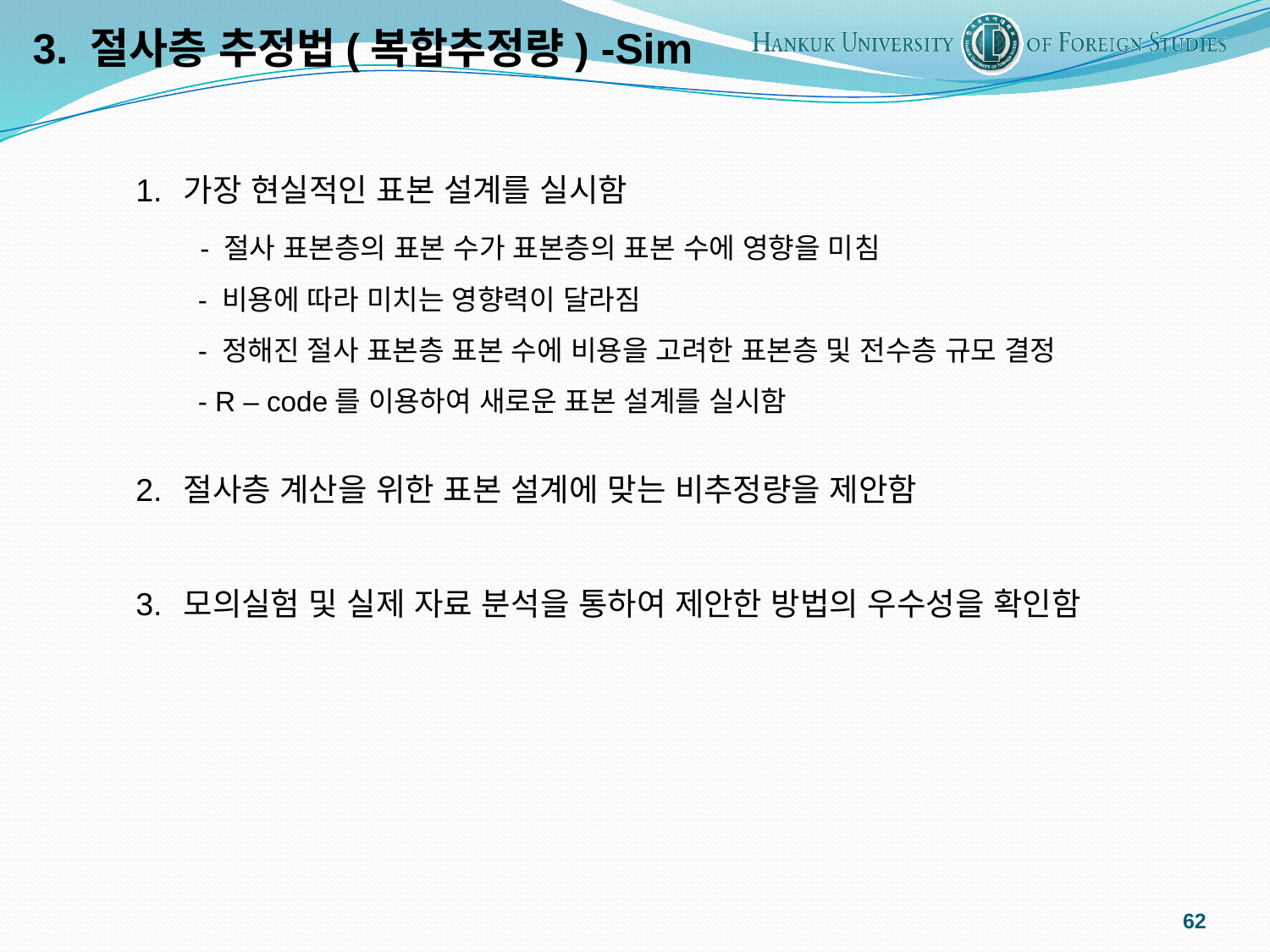

3. 절사층 추정법(복합추정량) -Sim
가장 현실적인 표본 설계를 실시함
 - 절사 표본층의 표본 수가 표본층의 표본 수에 영향을 미침
 - 비용에 따라 미치는 영향력이 달라짐
 - 정해진 절사 표본층 표본 수에 비용을 고려한 표본층 및 전수층 규모 결정
 - R – code를 이용하여 새로운 표본 설계를 실시함
절사층 계산을 위한 표본 설계에 맞는 비추정량을 제안함
모의실험 및 실제 자료 분석을 통하여 제안한 방법의 우수성을 확인함
62